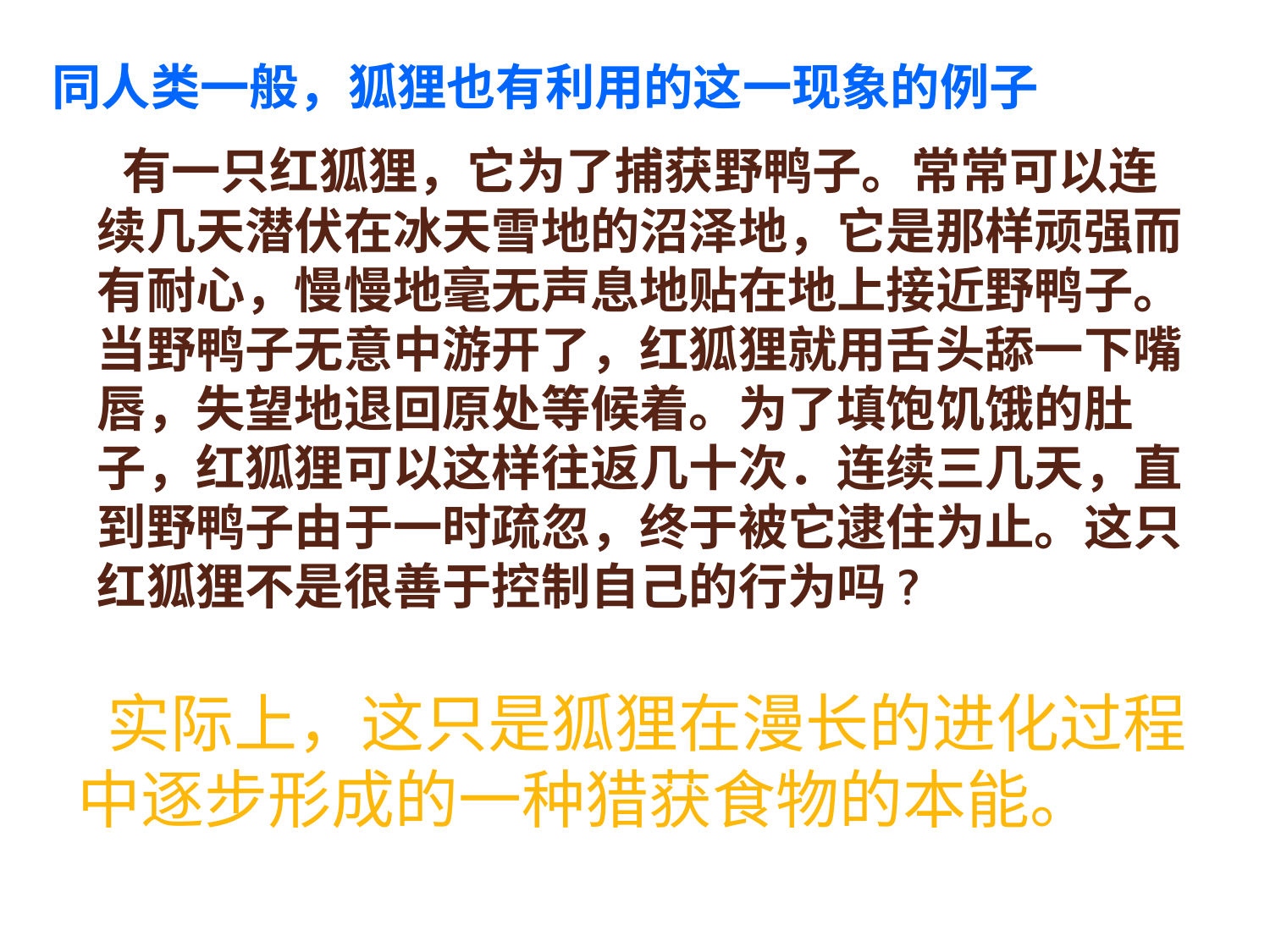

同人类一般，狐狸也有利用的这一现象的例子
# 有一只红狐狸，它为了捕获野鸭子。常常可以连续几天潜伏在冰天雪地的沼泽地，它是那样顽强而有耐心，慢慢地毫无声息地贴在地上接近野鸭子。当野鸭子无意中游开了，红狐狸就用舌头舔一下嘴唇，失望地退回原处等候着。为了填饱饥饿的肚子，红狐狸可以这样往返几十次．连续三几天，直到野鸭子由于一时疏忽，终于被它逮住为止。这只红狐狸不是很善于控制自己的行为吗?
 实际上，这只是狐狸在漫长的进化过程中逐步形成的一种猎获食物的本能。